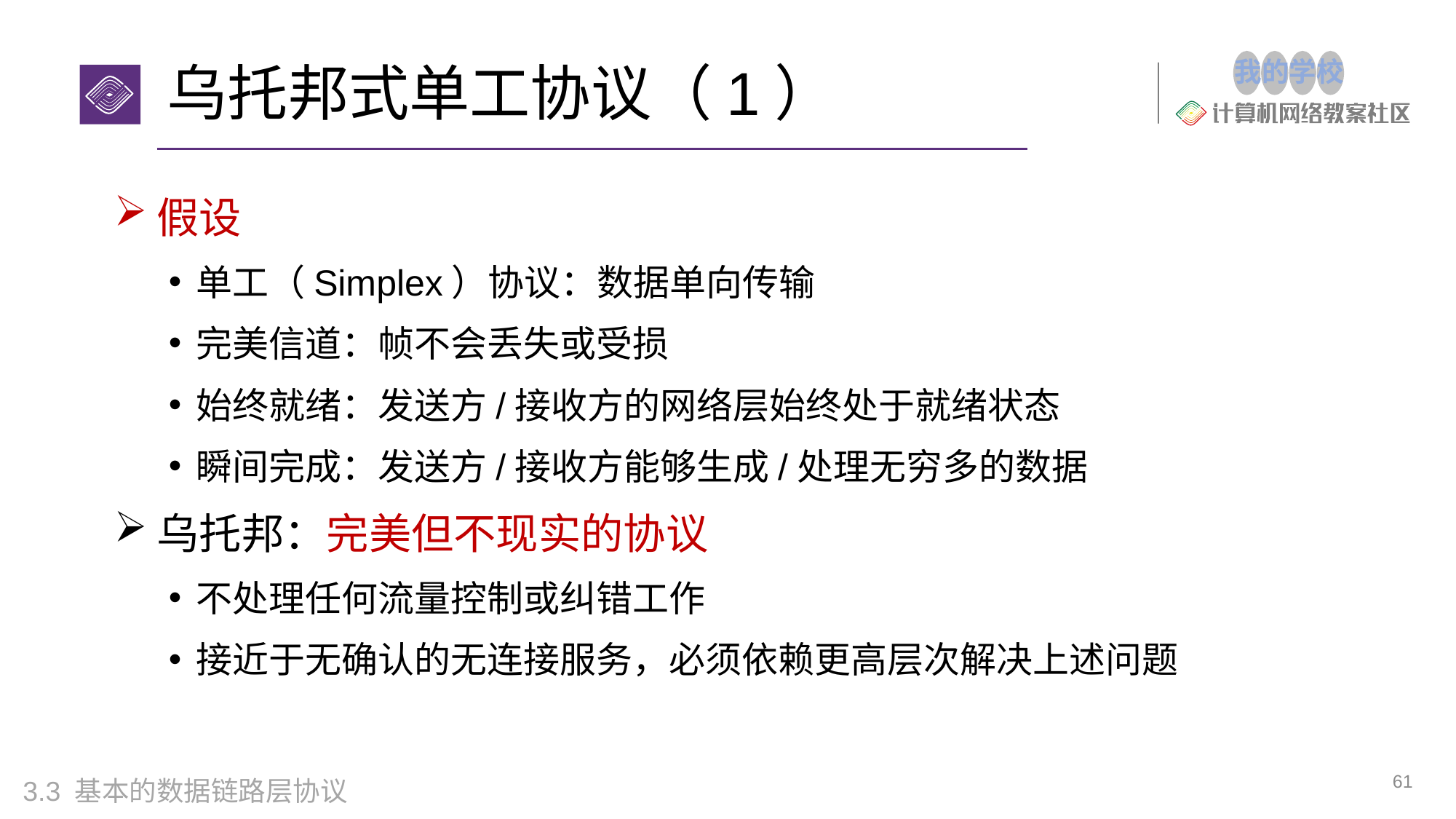

# 乌托邦式单工协议（1）
假设
单工（Simplex）协议：数据单向传输
完美信道：帧不会丢失或受损
始终就绪：发送方/接收方的网络层始终处于就绪状态
瞬间完成：发送方/接收方能够生成/处理无穷多的数据
乌托邦：完美但不现实的协议
不处理任何流量控制或纠错工作
接近于无确认的无连接服务，必须依赖更高层次解决上述问题
61
3.3 基本的数据链路层协议